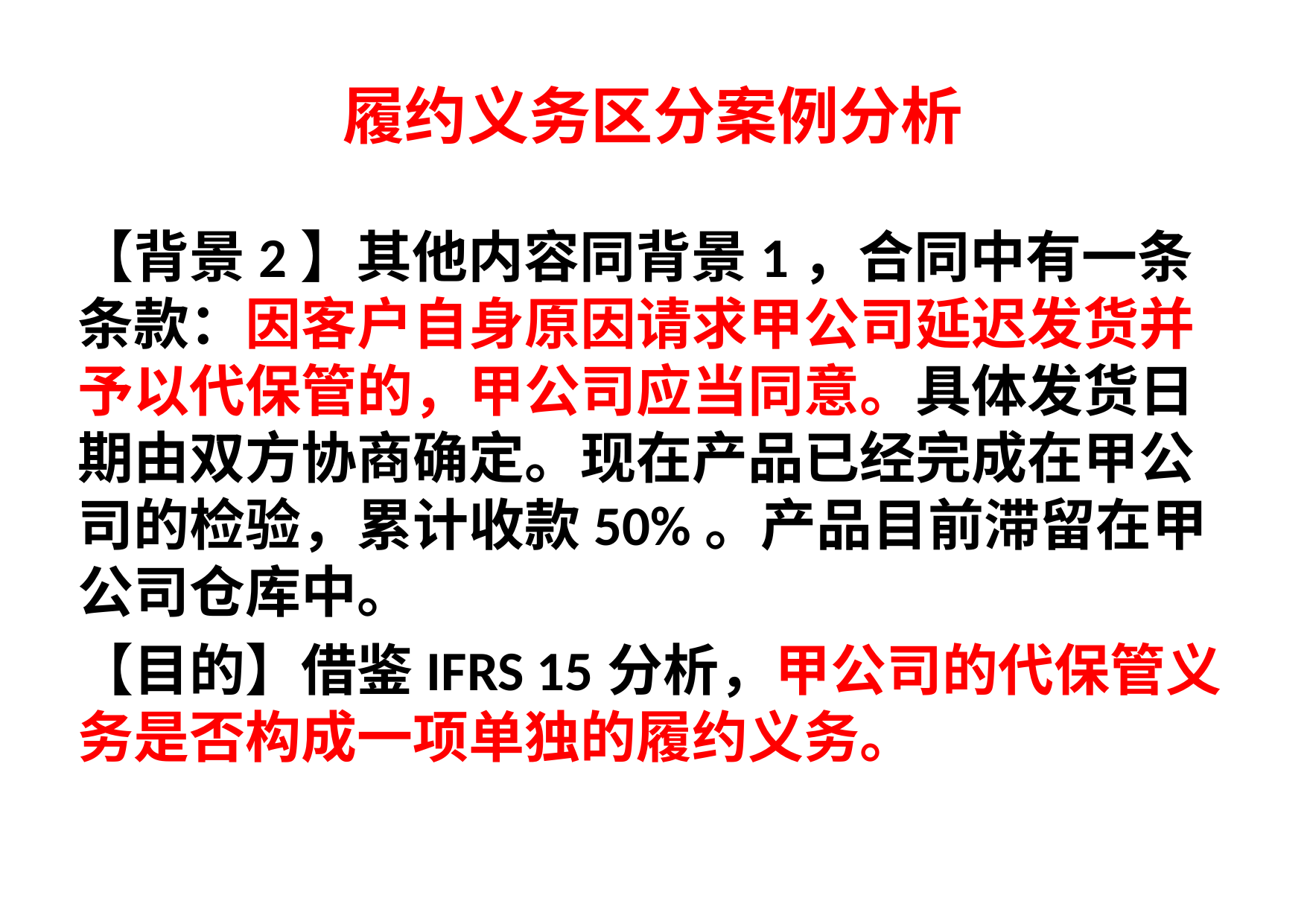

# 履约义务区分案例分析
【背景2】其他内容同背景1，合同中有一条条款：因客户自身原因请求甲公司延迟发货并予以代保管的，甲公司应当同意。具体发货日期由双方协商确定。现在产品已经完成在甲公司的检验，累计收款50%。产品目前滞留在甲公司仓库中。
【目的】借鉴IFRS 15分析，甲公司的代保管义务是否构成一项单独的履约义务。
66